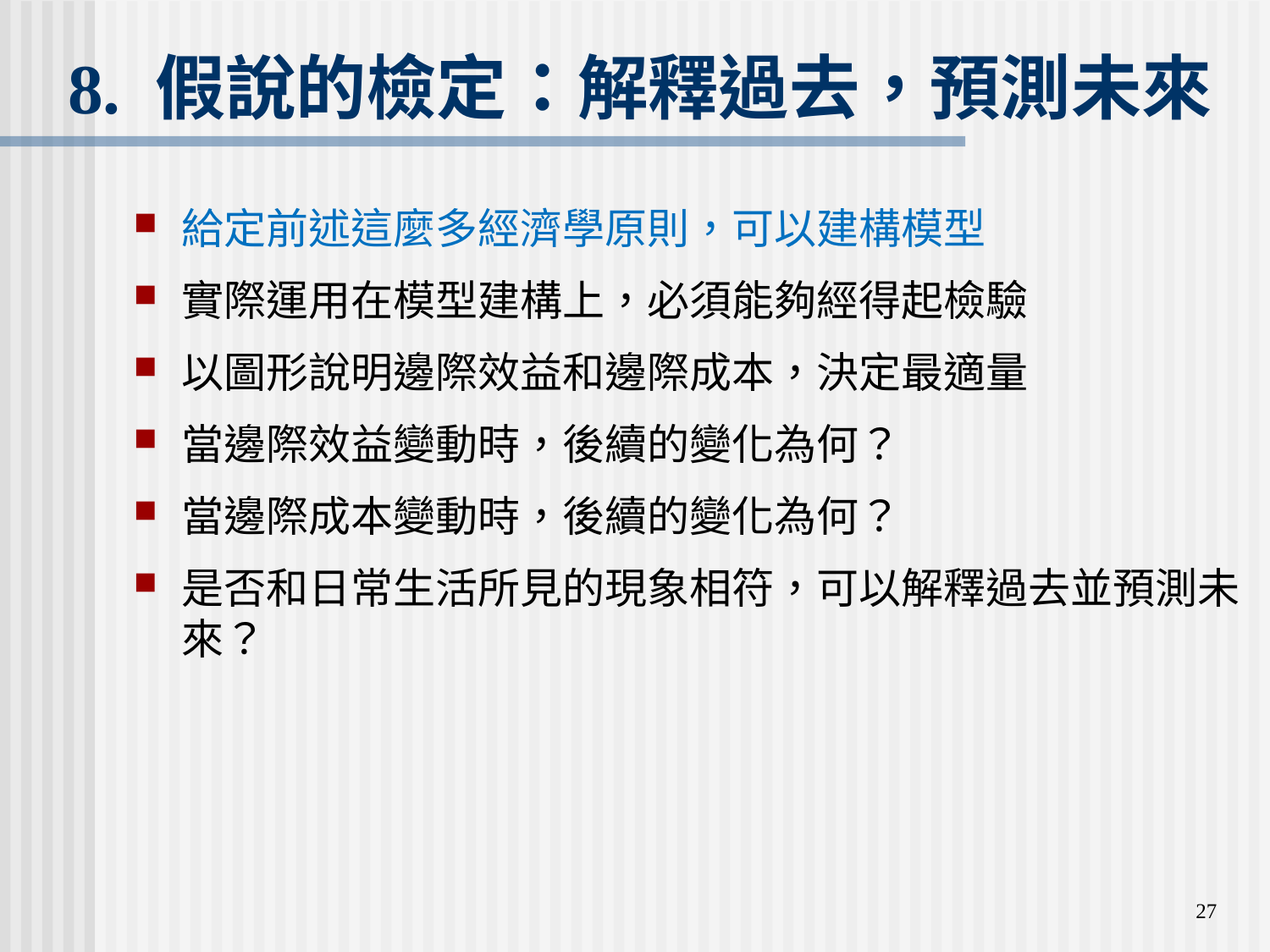

# 8. 假說的檢定：解釋過去，預測未來
給定前述這麼多經濟學原則，可以建構模型
實際運用在模型建構上，必須能夠經得起檢驗
以圖形說明邊際效益和邊際成本，決定最適量
當邊際效益變動時，後續的變化為何？
當邊際成本變動時，後續的變化為何？
是否和日常生活所見的現象相符，可以解釋過去並預測未來？

27